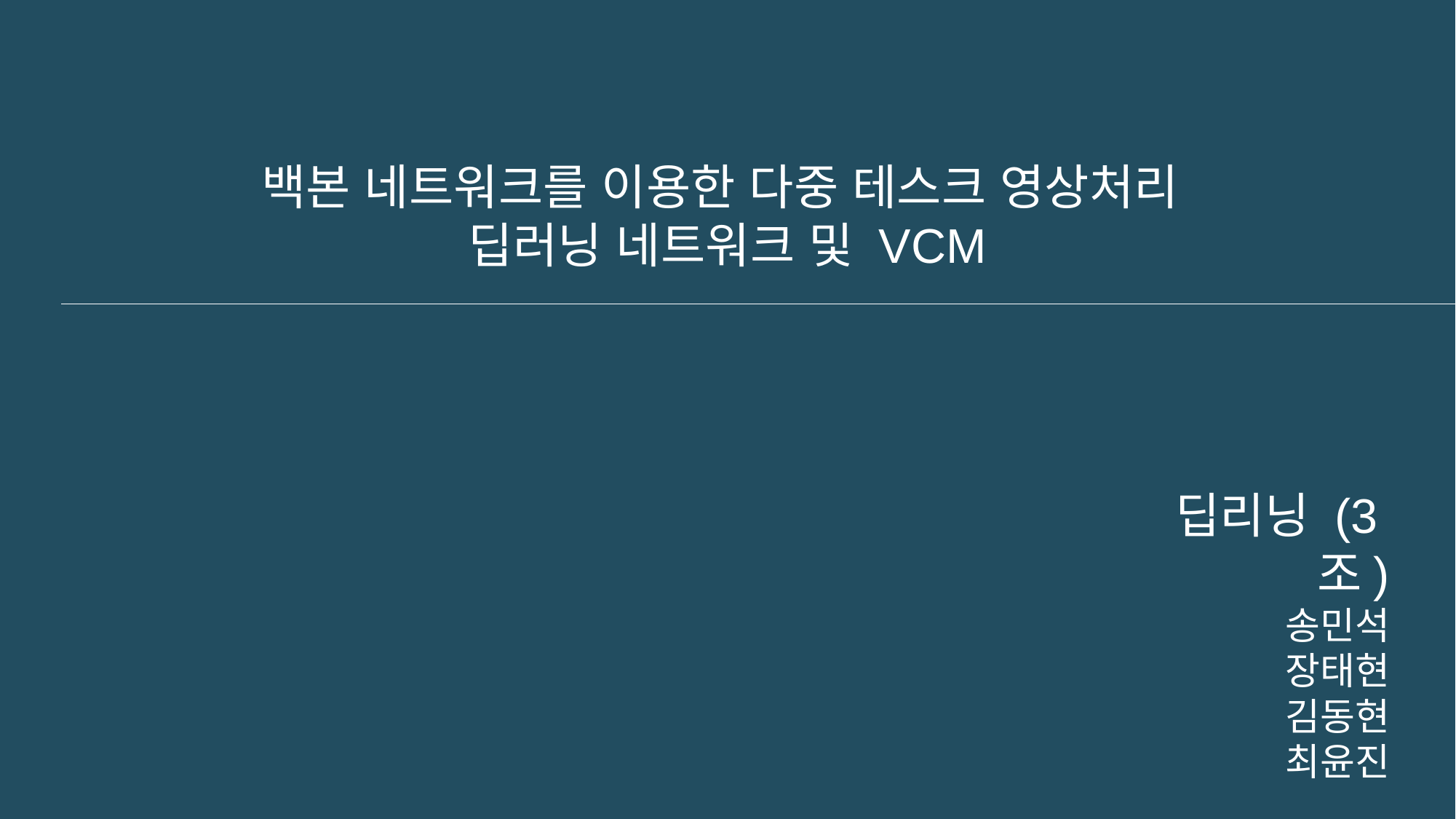

백본 네트워크를 이용한 다중 테스크 영상처리
딥러닝 네트워크 및 VCM
딥리닝 (3조)
 송민석
 장태현
 김동현
 최윤진